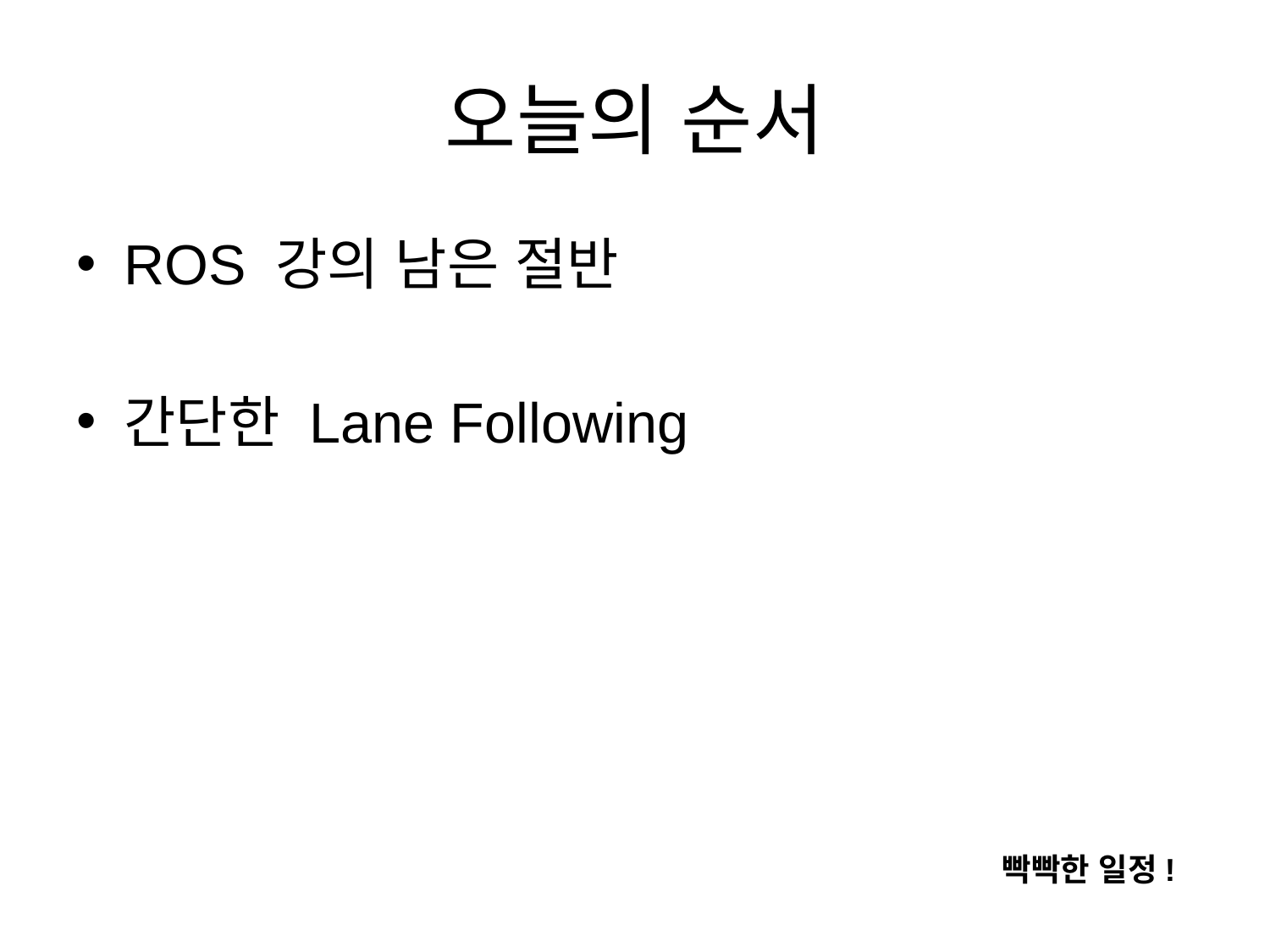

# 오늘의 순서
ROS 강의 남은 절반

간단한 Lane Following
빡빡한 일정!